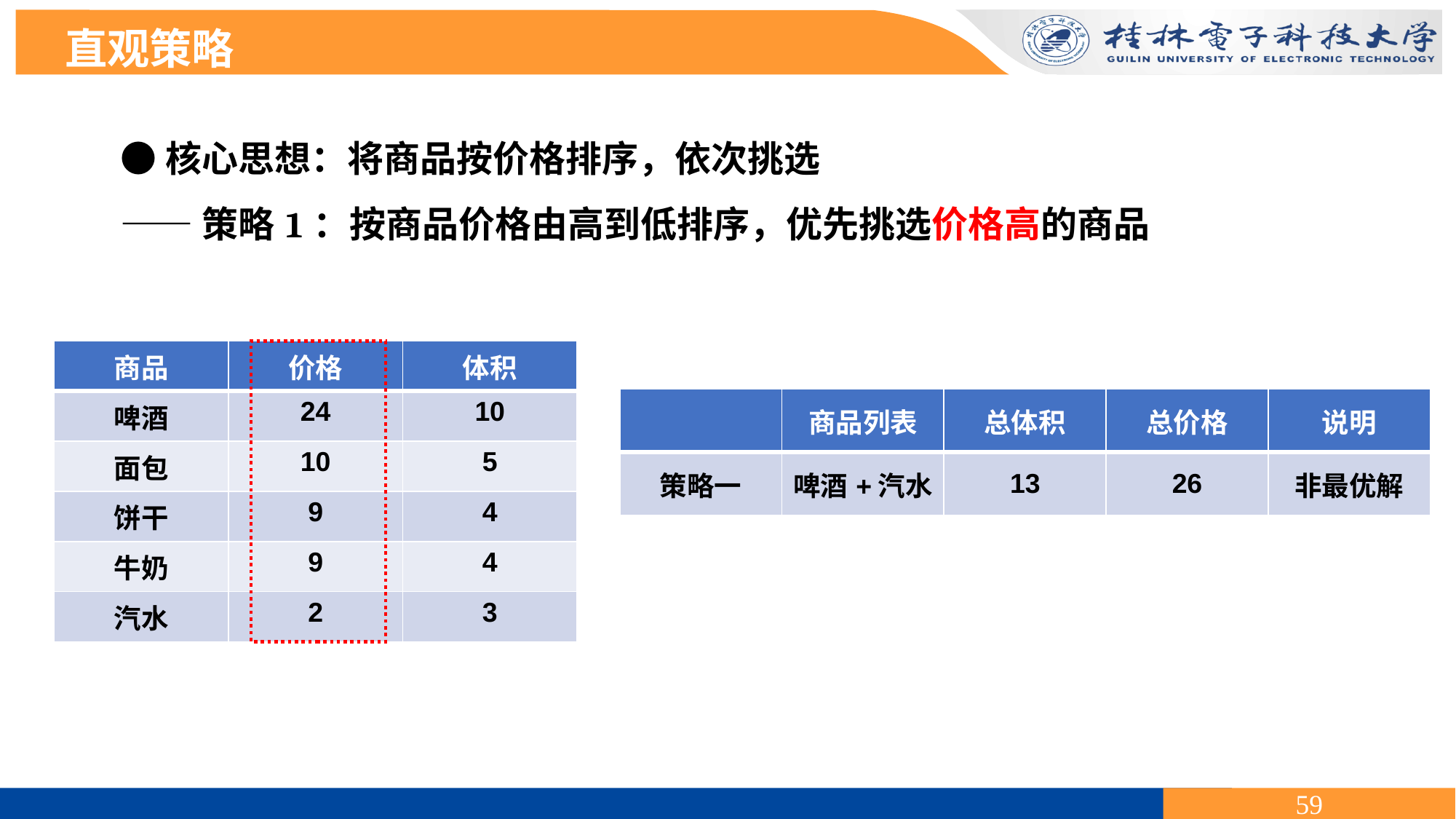

直观策略
●核心思想：将商品按价格排序，依次挑选
——策略1：按商品价格由高到低排序，优先挑选价格高的商品

| 商品 | 价格 | 体积 |
| --- | --- | --- |
| 啤酒 | 24 | 10 |
| 面包 | 10 | 5 |
| 饼干 | 9 | 4 |
| 牛奶 | 9 | 4 |
| 汽水 | 2 | 3 |
|  | 商品列表 | 总体积 | 总价格 | 说明 |
| --- | --- | --- | --- | --- |
| 策略一 | 啤酒+汽水 | 13 | 26 | 非最优解 |